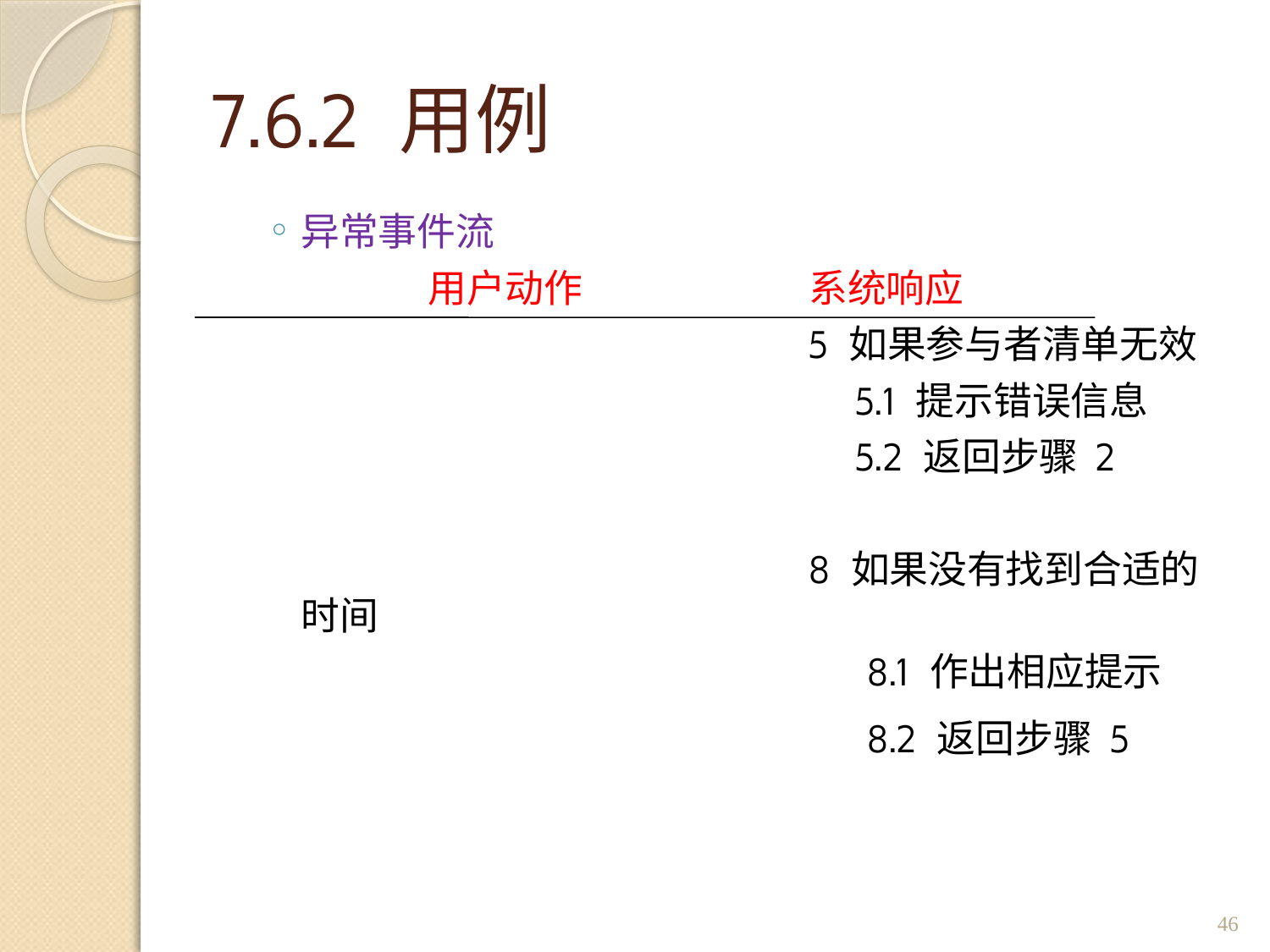

# 7.6.2 用例
异常事件流
		用户动作		系统响应
					5 如果参与者清单无效
					    5.1 提示错误信息
					    5.2 返回步骤 2

					8 如果没有找到合适的时间
					     8.1 作出相应提示
					     8.2 返回步骤 5

46